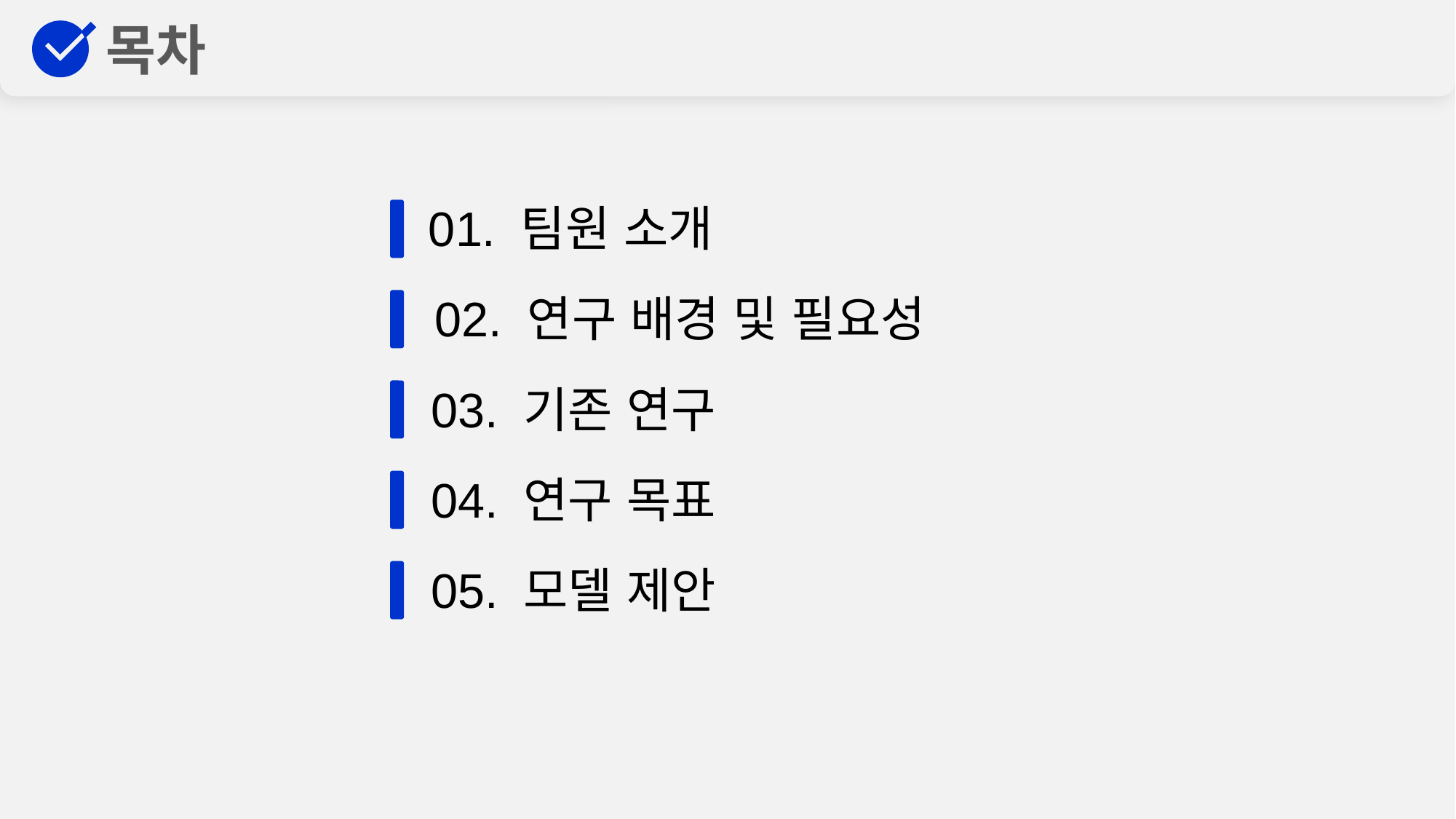

목차

01. 팀원 소개

02. 연구 배경 및 필요성

03. 기존 연구

04. 연구 목표

05. 모델 제안